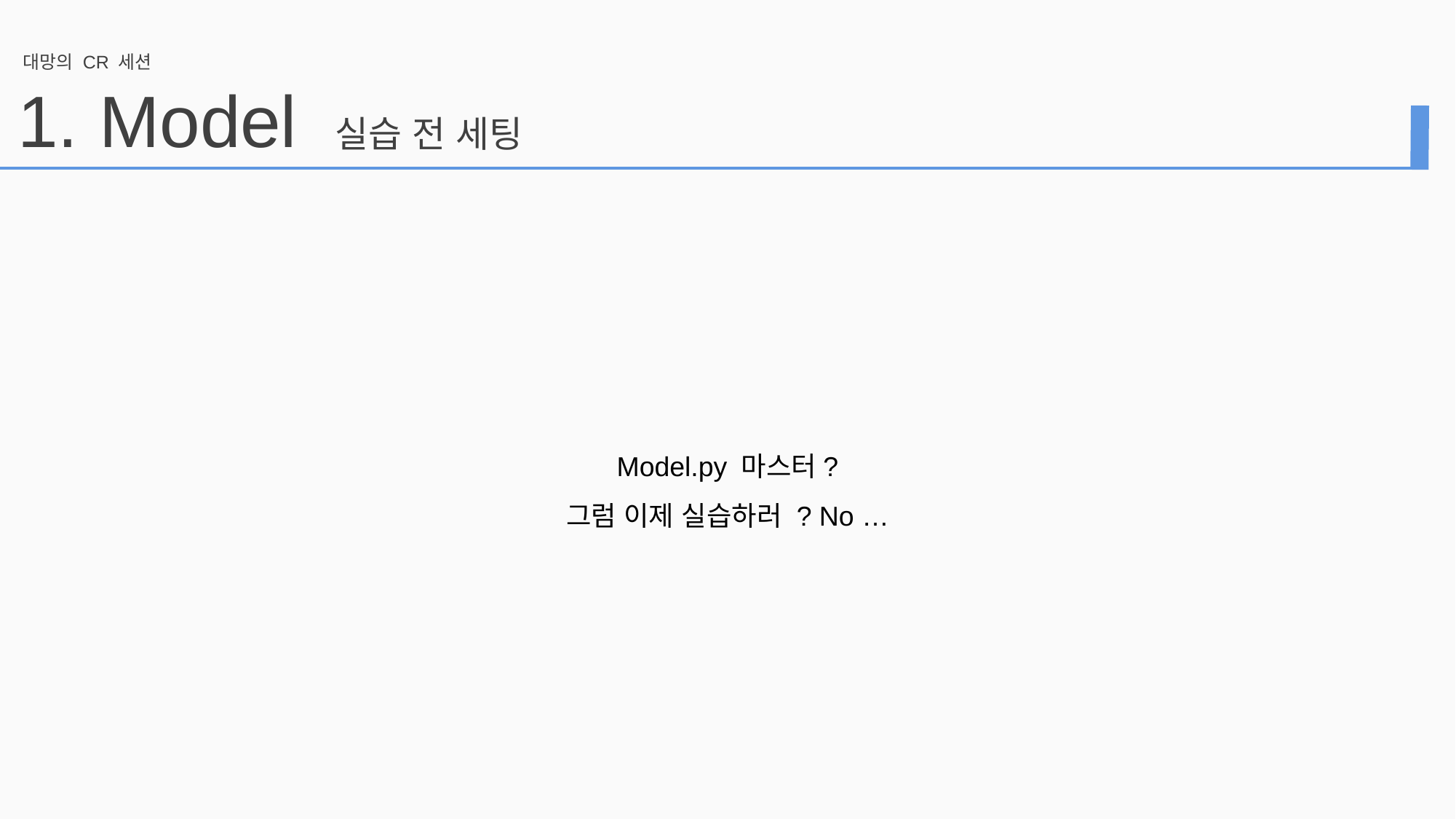

대망의 CR 세션
1.
Model 실습 전 세팅
Model.py 마스터?
그럼 이제 실습하러 ? No …